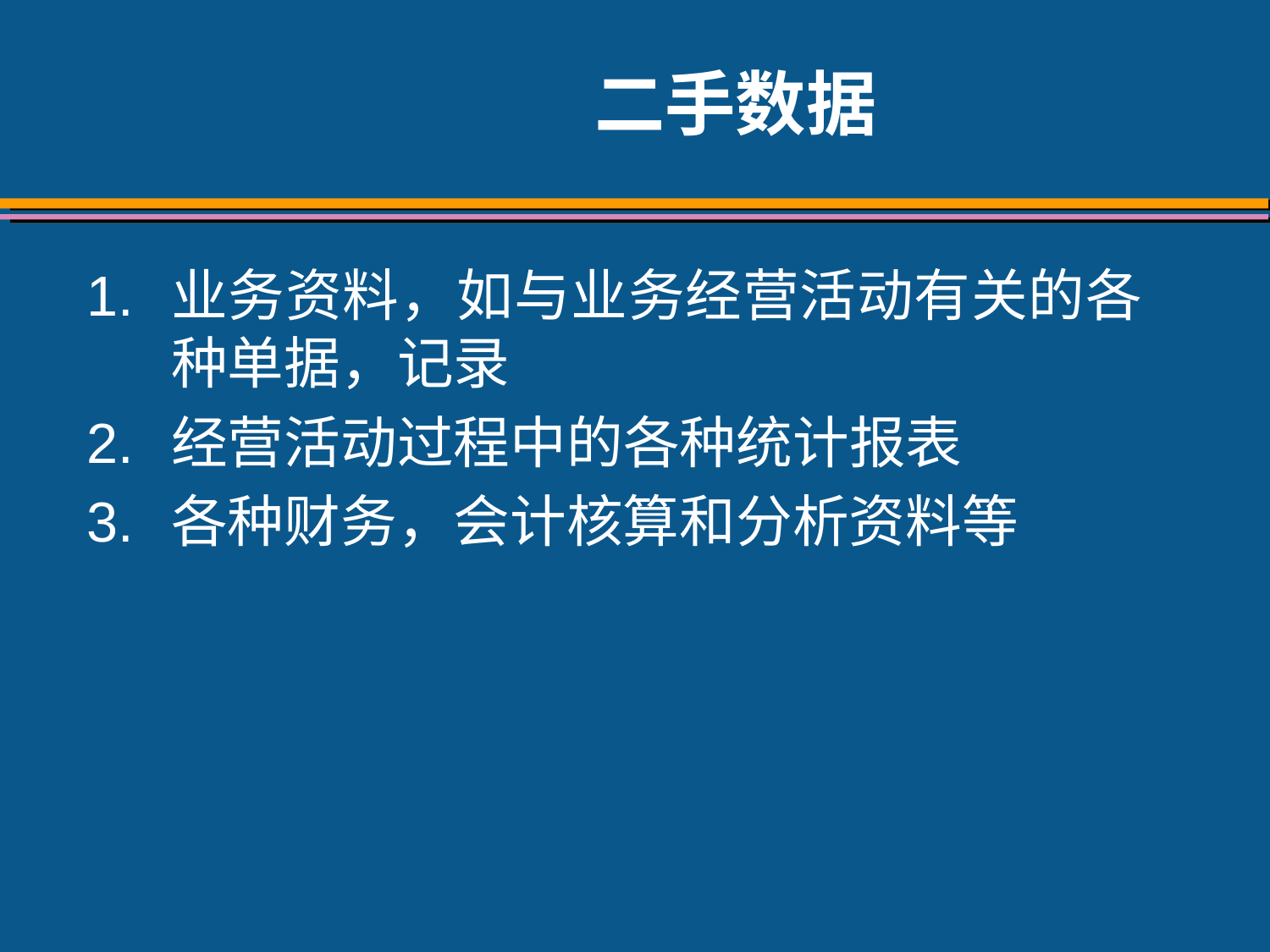

# 二手数据
业务资料，如与业务经营活动有关的各种单据，记录
经营活动过程中的各种统计报表
各种财务，会计核算和分析资料等